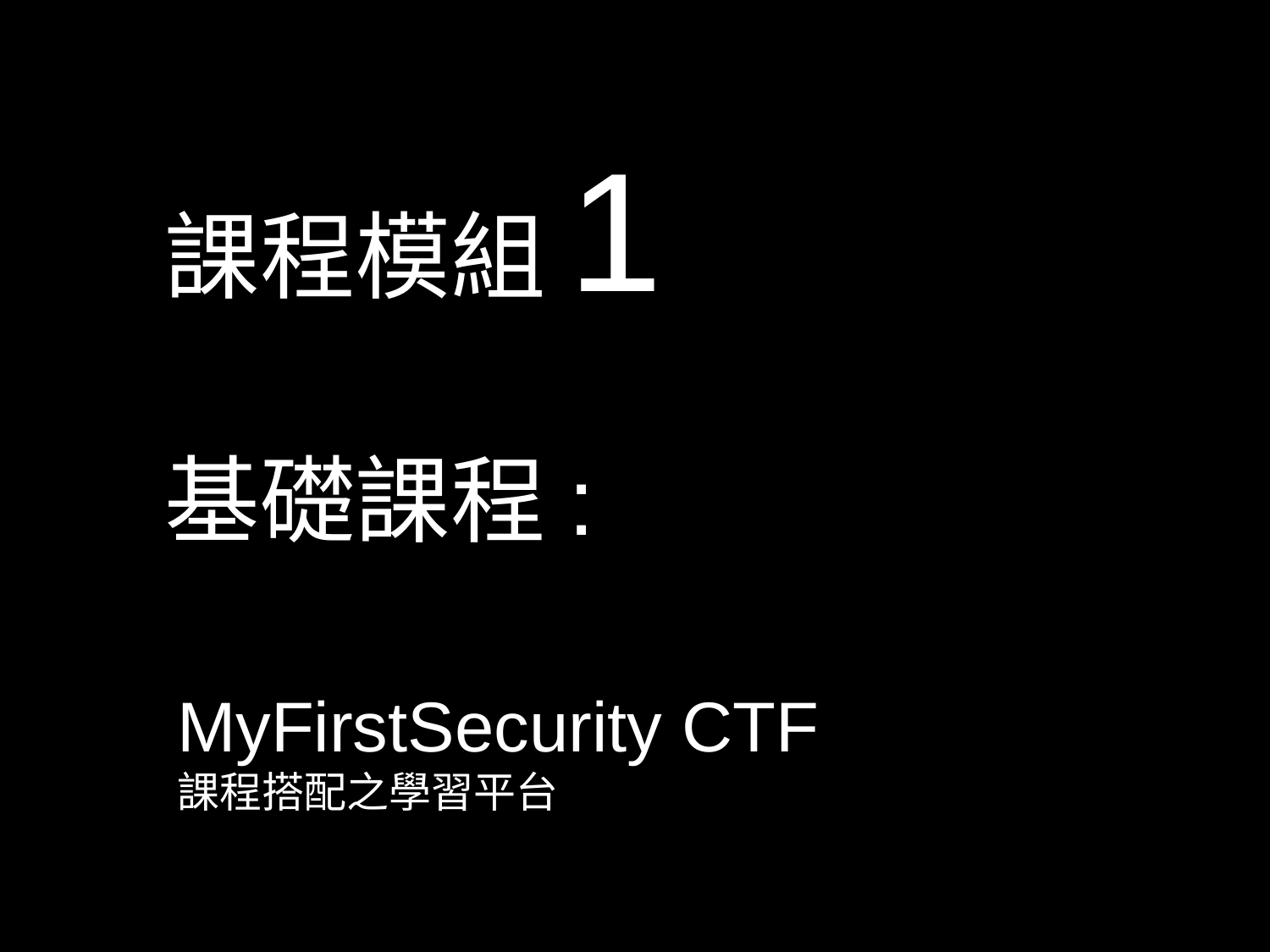

#
課程模組1

基礎課程:

MyFirstSecurity CTF
課程搭配之學習平台
3